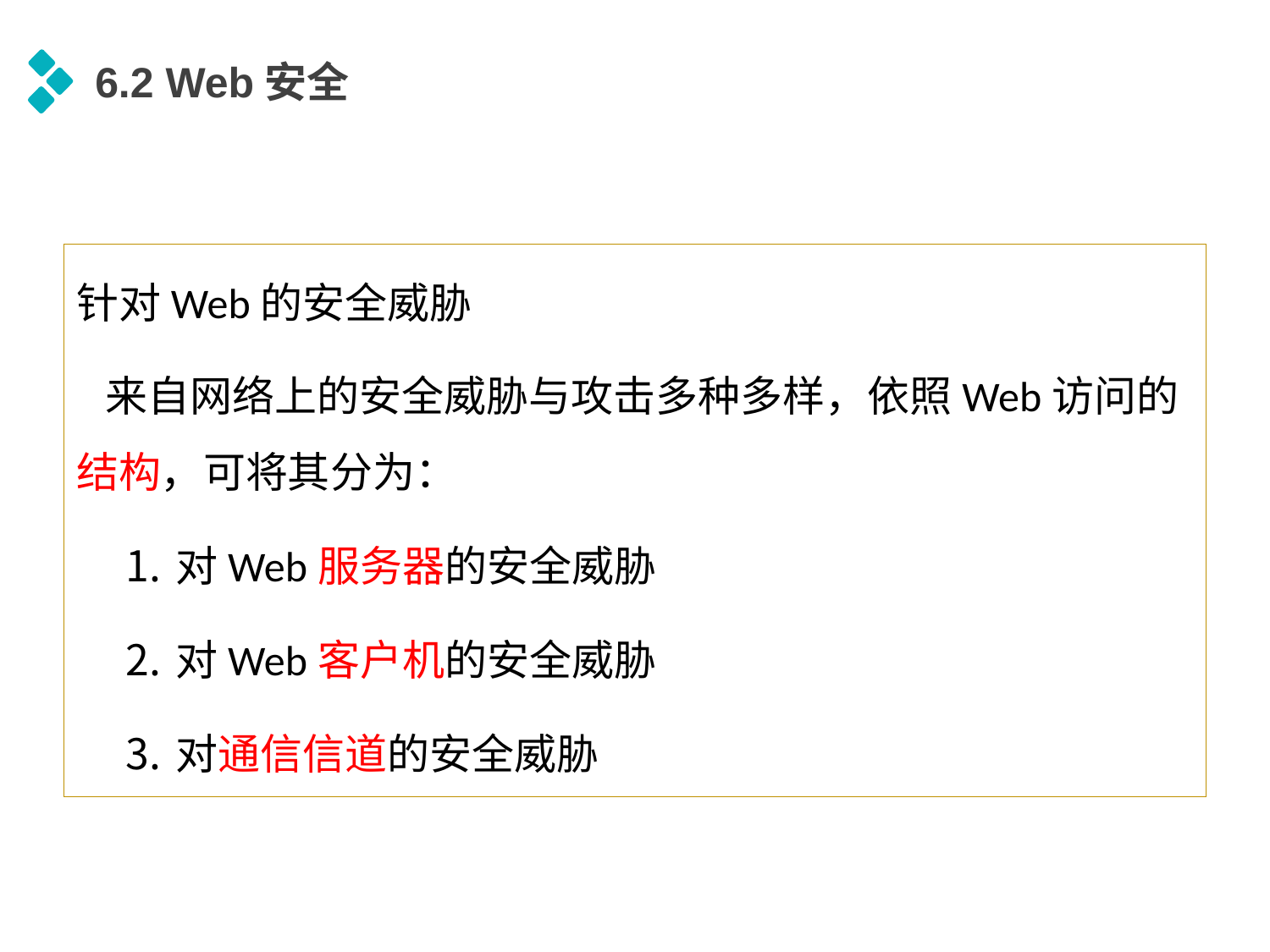

6.2 Web安全

针对Web的安全威胁
  来自网络上的安全威胁与攻击多种多样，依照Web访问的结构，可将其分为：
对Web服务器的安全威胁
对Web客户机的安全威胁
对通信信道的安全威胁